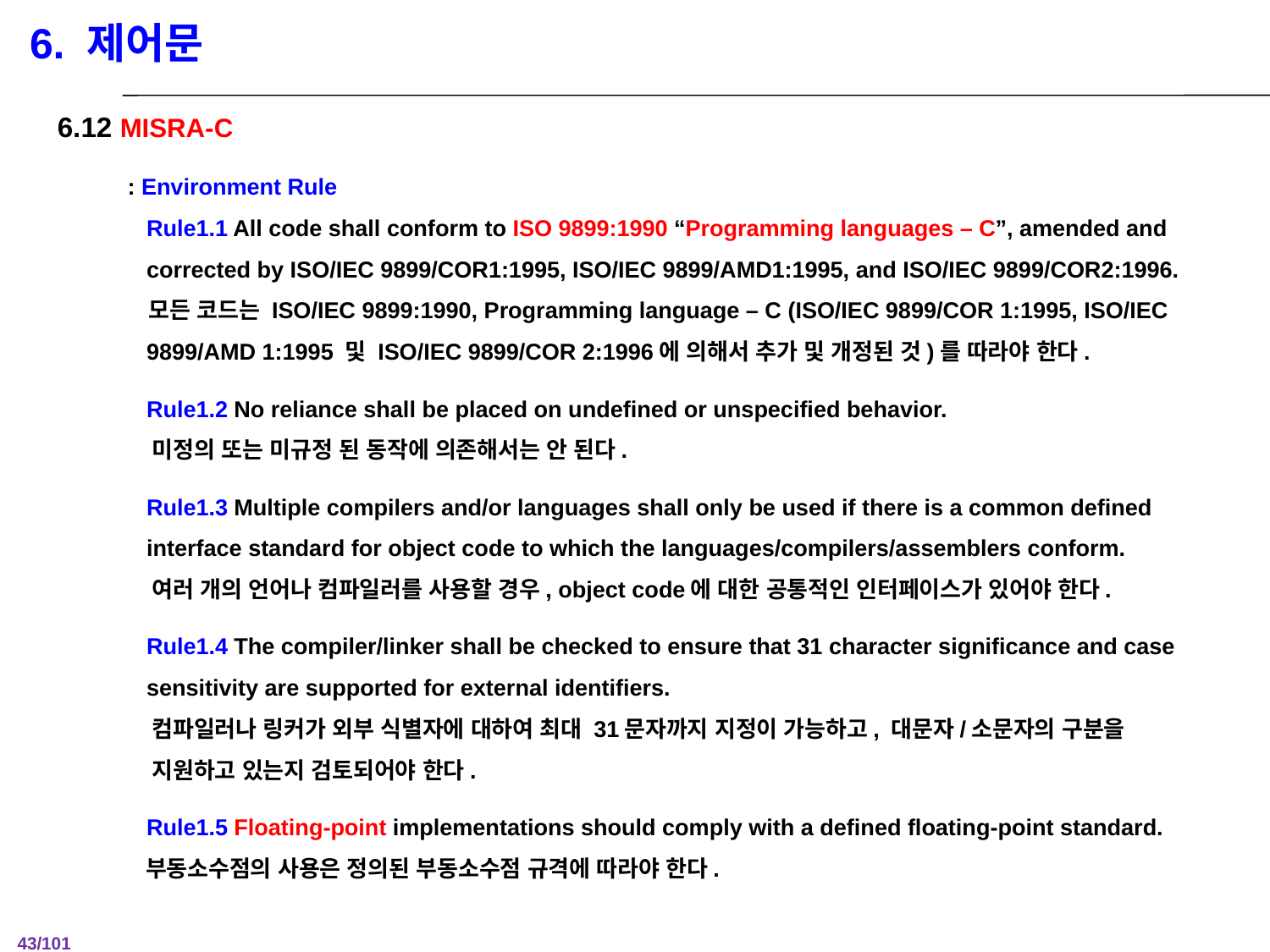

6. 제어문
6.12 MISRA-C
: Environment Rule
   Rule1.1 All code shall conform to ISO 9899:1990 “Programming languages – C”, amended and
   corrected by ISO/IEC 9899/COR1:1995, ISO/IEC 9899/AMD1:1995, and ISO/IEC 9899/COR2:1996.
   모든 코드는 ISO/IEC 9899:1990, Programming language – C (ISO/IEC 9899/COR 1:1995, ISO/IEC
   9899/AMD 1:1995 및 ISO/IEC 9899/COR 2:1996에 의해서 추가 및 개정된 것)를 따라야 한다.

   Rule1.2 No reliance shall be placed on undefined or unspecified behavior.
   미정의 또는 미규정 된 동작에 의존해서는 안 된다.

   Rule1.3 Multiple compilers and/or languages shall only be used if there is a common defined
   interface standard for object code to which the languages/compilers/assemblers conform.
   여러 개의 언어나 컴파일러를 사용할 경우, object code에 대한 공통적인 인터페이스가 있어야 한다.

   Rule1.4 The compiler/linker shall be checked to ensure that 31 character significance and case
   sensitivity are supported for external identifiers.
   컴파일러나 링커가 외부 식별자에 대하여 최대 31문자까지 지정이 가능하고, 대문자/소문자의 구분을
   지원하고 있는지 검토되어야 한다.

   Rule1.5 Floating-point implementations should comply with a defined floating-point standard.
  부동소수점의 사용은 정의된 부동소수점 규격에 따라야 한다.